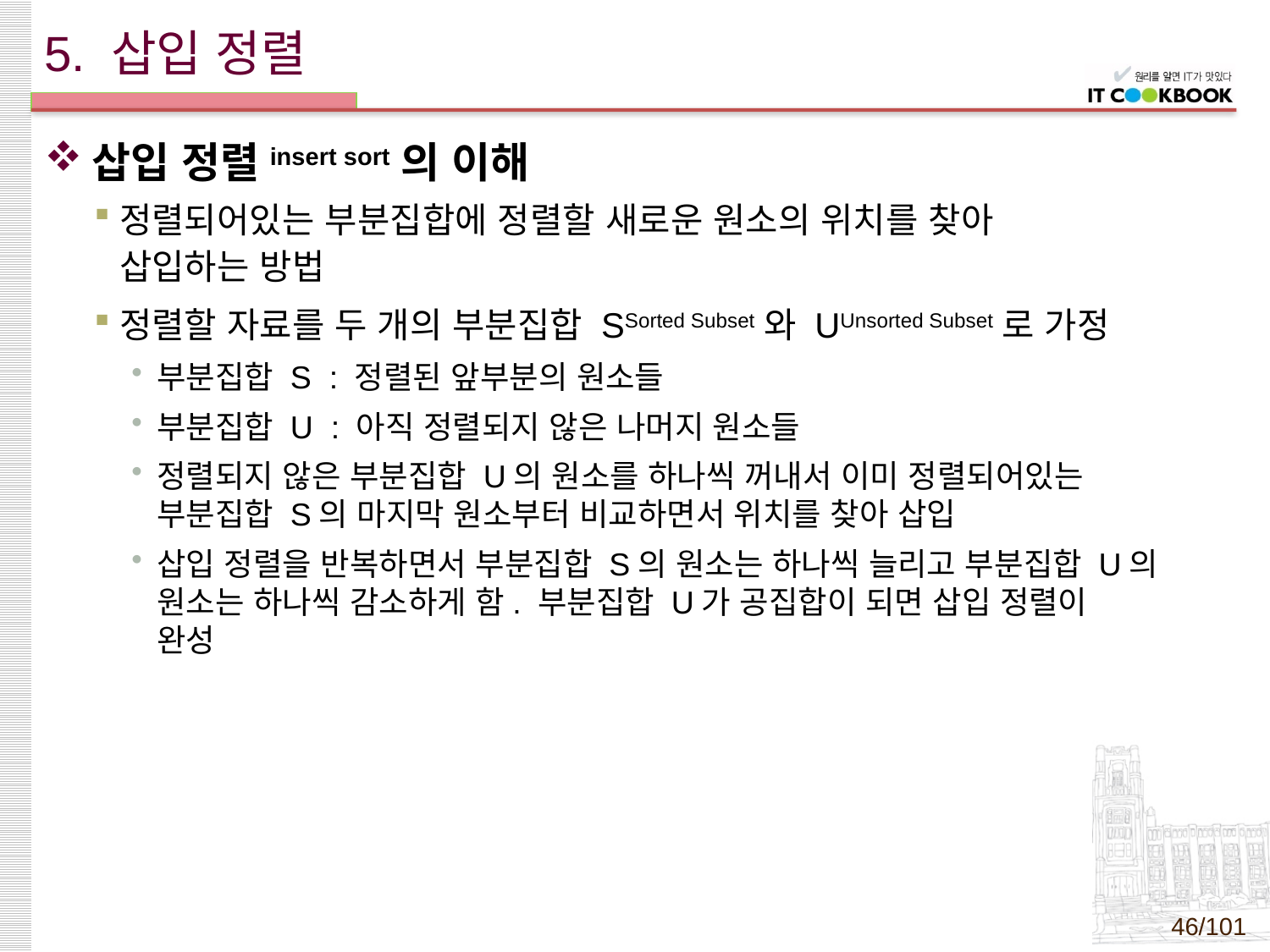

# 5. 삽입 정렬
삽입 정렬insert sort의 이해
정렬되어있는 부분집합에 정렬할 새로운 원소의 위치를 찾아
삽입하는 방법
정렬할 자료를 두 개의 부분집합 SSorted Subset와 UUnsorted Subset로 가정
부분집합 S  : 정렬된 앞부분의 원소들
부분집합 U  : 아직 정렬되지 않은 나머지 원소들
정렬되지 않은 부분집합 U의 원소를 하나씩 꺼내서 이미 정렬되어있는
부분집합 S의 마지막 원소부터 비교하면서 위치를 찾아 삽입
삽입 정렬을 반복하면서 부분집합 S의 원소는 하나씩 늘리고 부분집합 U의 원소는 하나씩 감소하게 함. 부분집합 U가 공집합이 되면 삽입 정렬이
완성